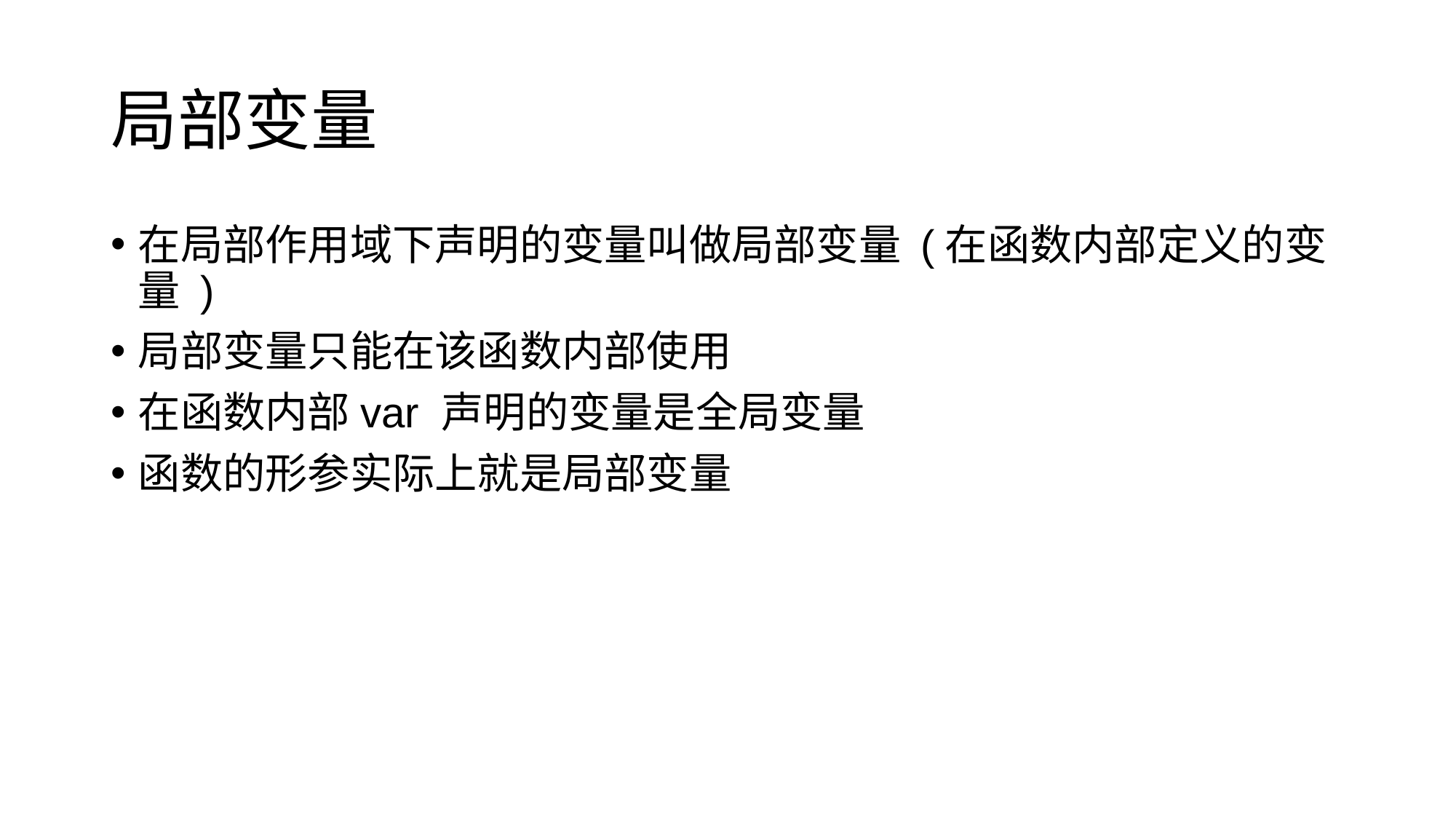

# 局部变量
在局部作用域下声明的变量叫做局部变量 (在函数内部定义的变量 )
局部变量只能在该函数内部使用
在函数内部var 声明的变量是全局变量
函数的形参实际上就是局部变量